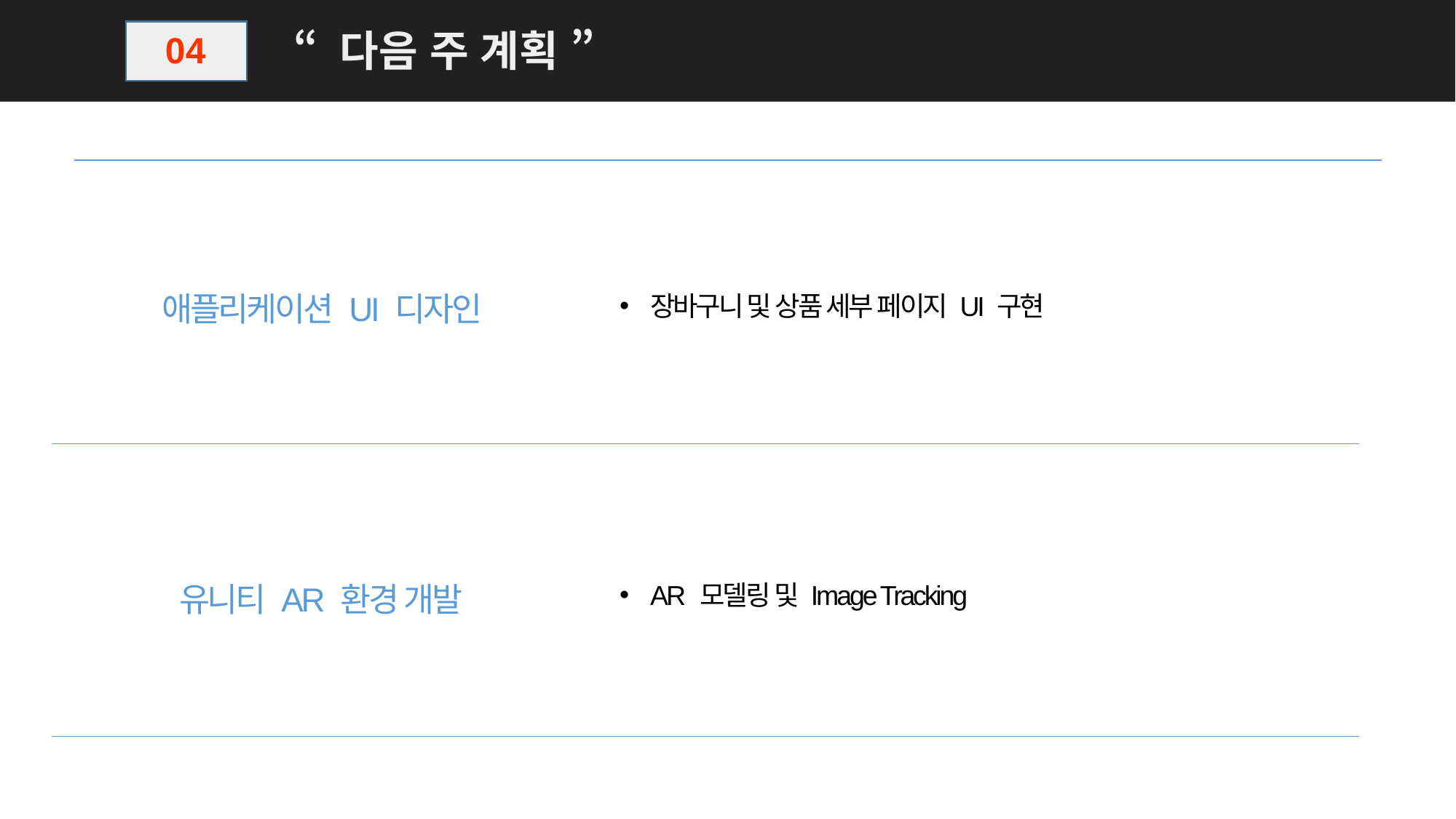

“ 다음 주 계획 ”

04
장바구니 및 상품 세부 페이지 UI 구현
애플리케이션 UI 디자인
AR 모델링 및 Image Tracking
유니티 AR 환경 개발